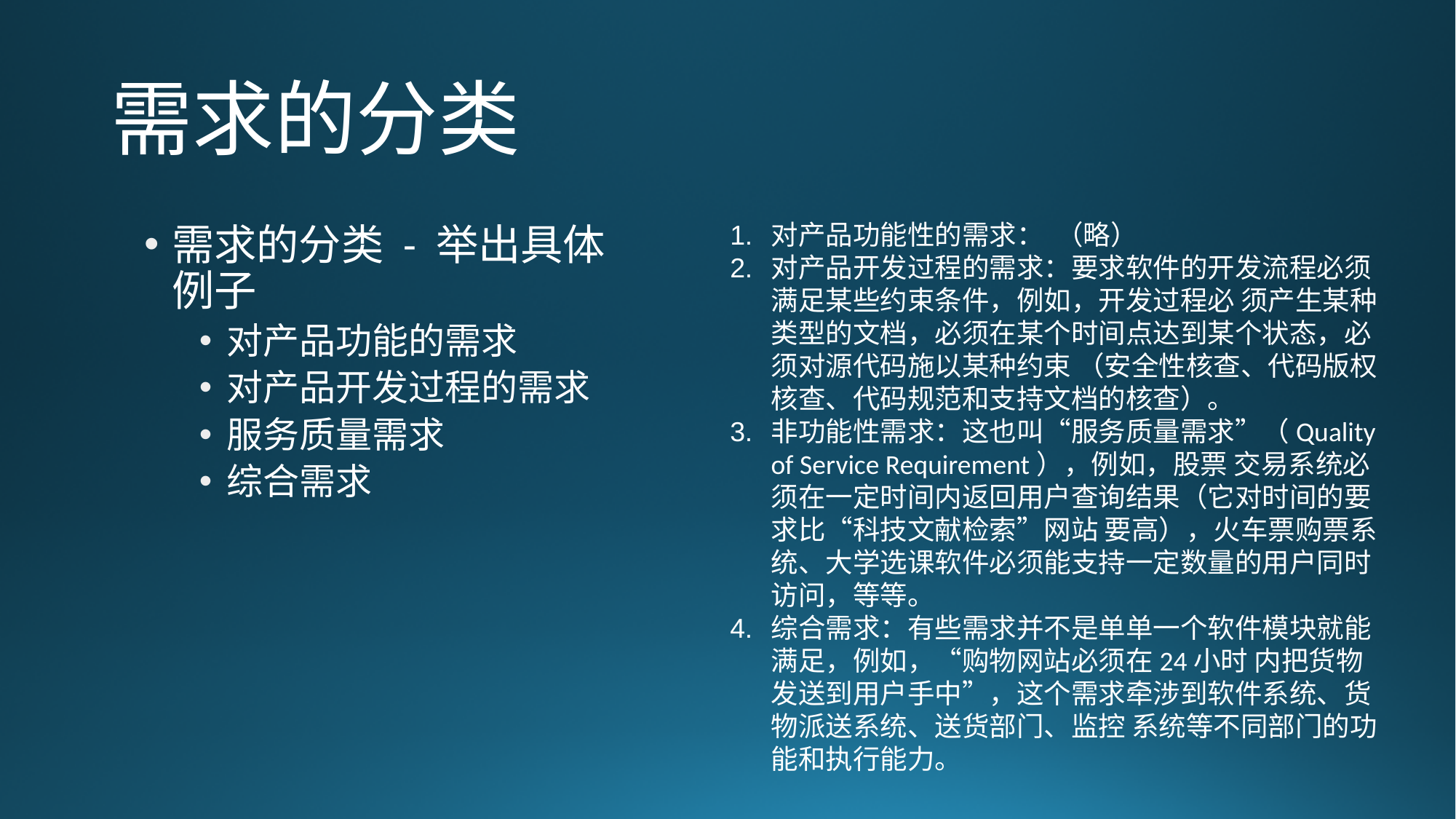

# 需求的分类
对产品功能性的需求：  （略）
对产品开发过程的需求：要求软件的开发流程必须满足某些约束条件，例如，开发过程必 须产生某种类型的文档，必须在某个时间点达到某个状态，必须对源代码施以某种约束 （安全性核查、代码版权核查、代码规范和支持文档的核查）。
非功能性需求：这也叫“服务质量需求”（Quality of Service Requirement），例如，股票 交易系统必须在一定时间内返回用户查询结果（它对时间的要求比“科技文献检索”网站 要高），火车票购票系统、大学选课软件必须能支持一定数量的用户同时访问，等等。
综合需求：有些需求并不是单单一个软件模块就能满足，例如，“购物网站必须在24小时 内把货物发送到用户手中”，这个需求牵涉到软件系统、货物派送系统、送货部门、监控 系统等不同部门的功能和执行能力。

需求的分类 - 举出具体例子
对产品功能的需求
对产品开发过程的需求
服务质量需求
综合需求